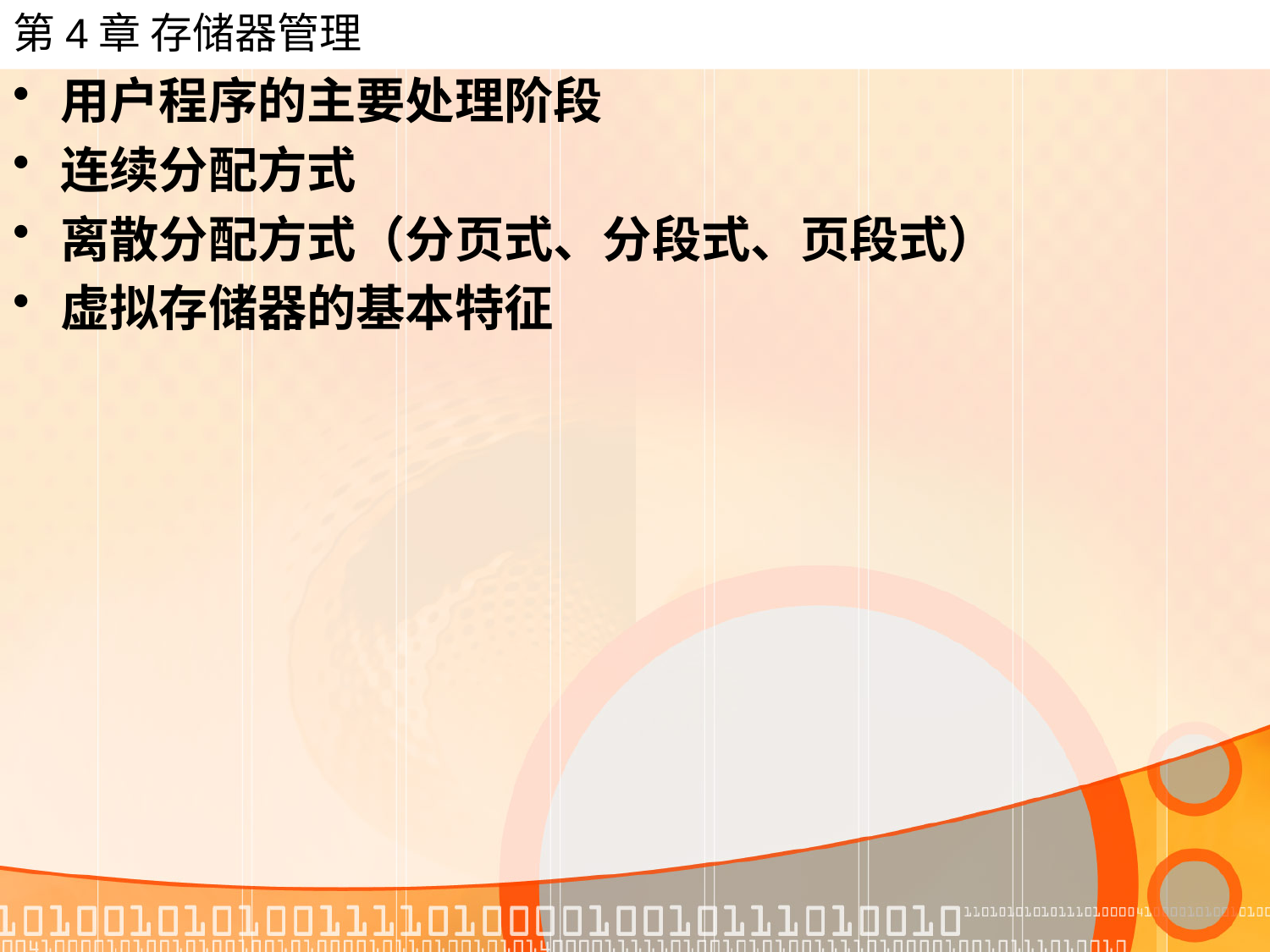

# 第4章 存储器管理
用户程序的主要处理阶段
连续分配方式
离散分配方式（分页式、分段式、页段式）
虚拟存储器的基本特征